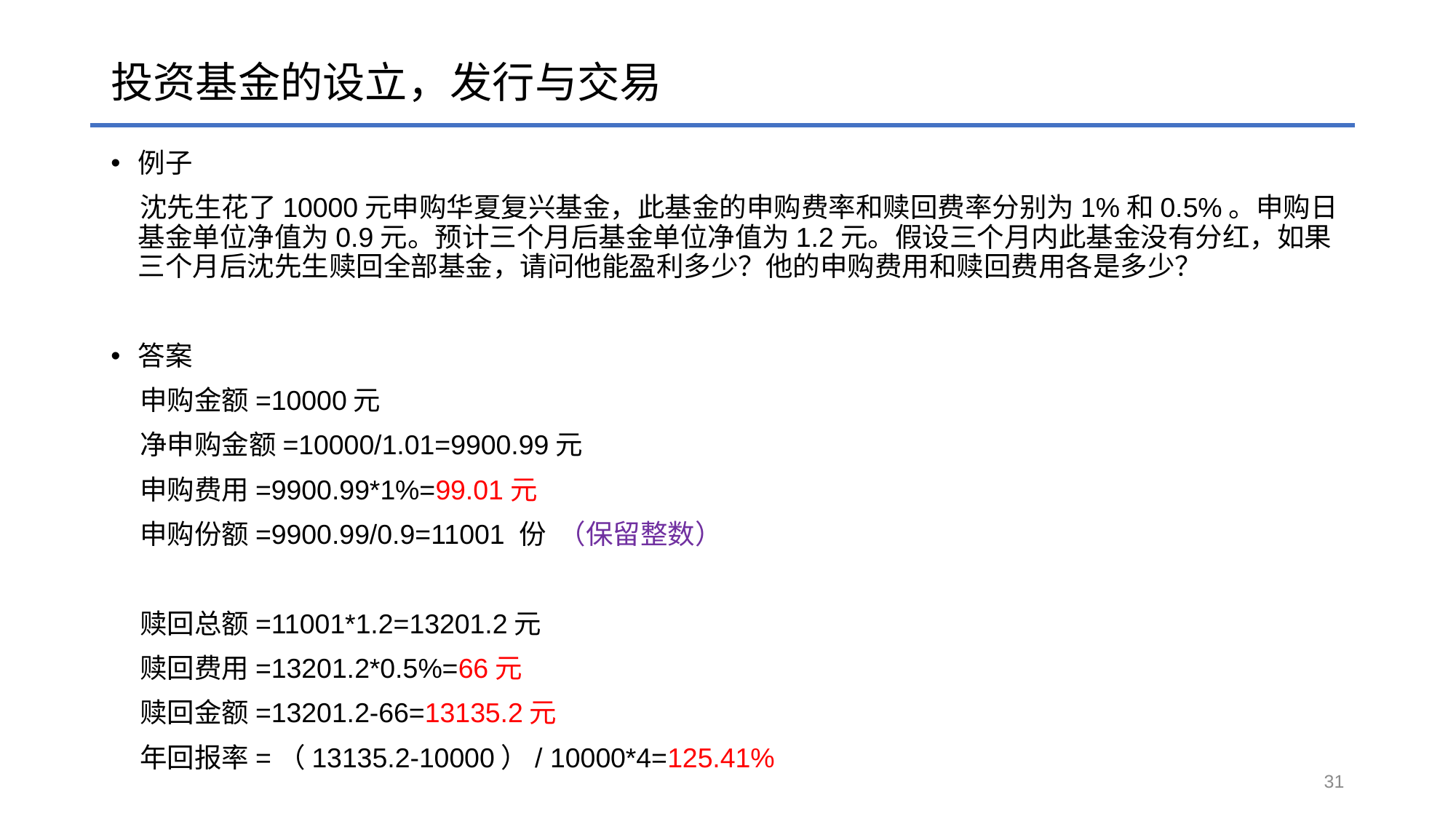

# 投资基金的设立，发行与交易
例子
沈先生花了10000元申购华夏复兴基金，此基金的申购费率和赎回费率分别为1%和0.5%。申购日基金单位净值为0.9元。预计三个月后基金单位净值为1.2元。假设三个月内此基金没有分红，如果三个月后沈先生赎回全部基金，请问他能盈利多少？他的申购费用和赎回费用各是多少？

答案
申购金额=10000元
净申购金额=10000/1.01=9900.99元
申购费用=9900.99*1%=99.01元
申购份额=9900.99/0.9=11001 份  （保留整数）

赎回总额=11001*1.2=13201.2元
赎回费用=13201.2*0.5%=66元
赎回金额=13201.2-66=13135.2元
年回报率=（13135.2-10000）/ 10000*4=125.41%
31